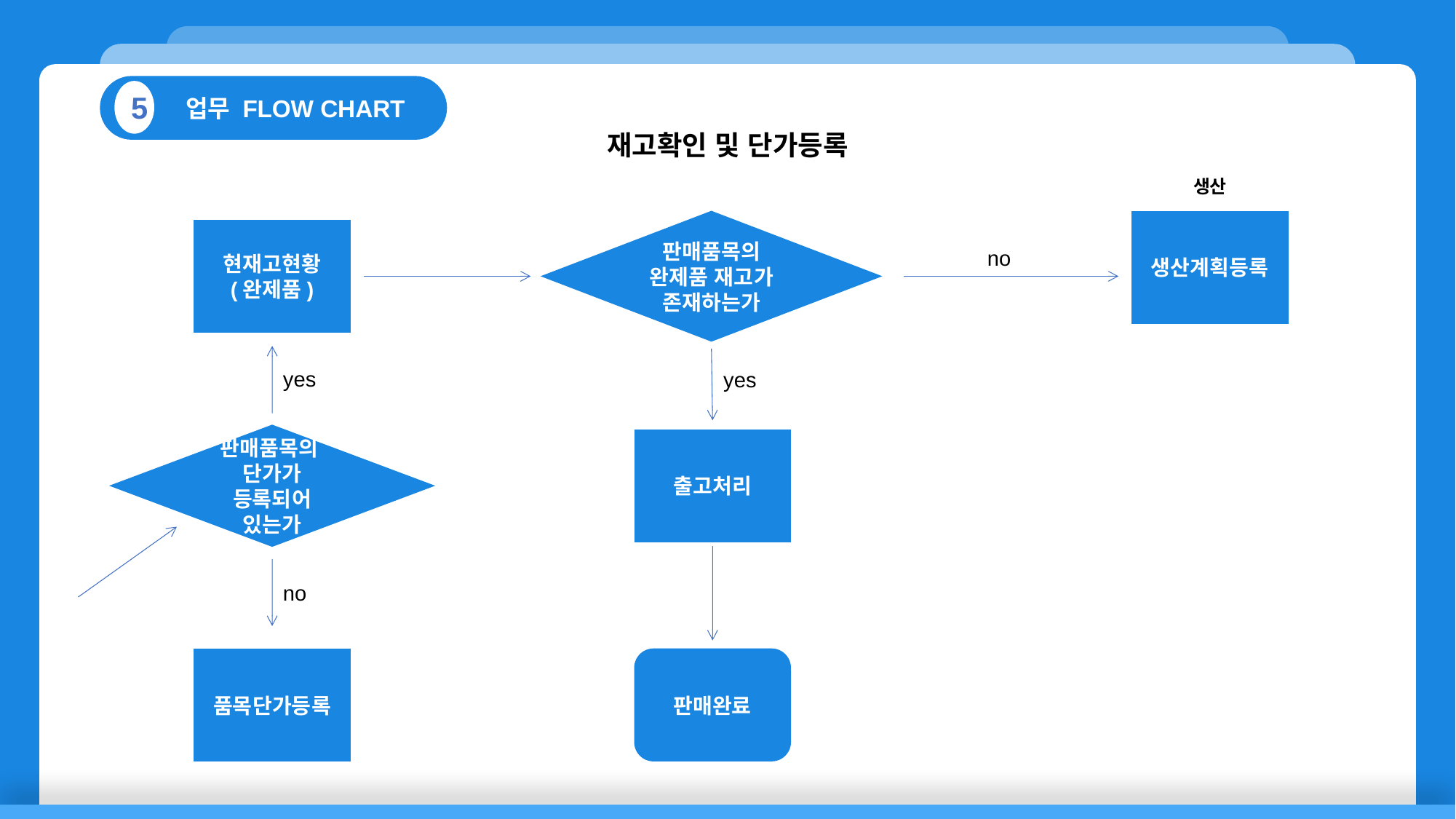

업무 FLOW CHART
5
재고확인 및 단가등록
생산
판매품목의
완제품 재고가
존재하는가
생산계획등록
현재고현황
(완제품)
no
yes
yes
판매품목의
단가가 등록되어 있는가
출고처리
no
판매완료
품목단가등록